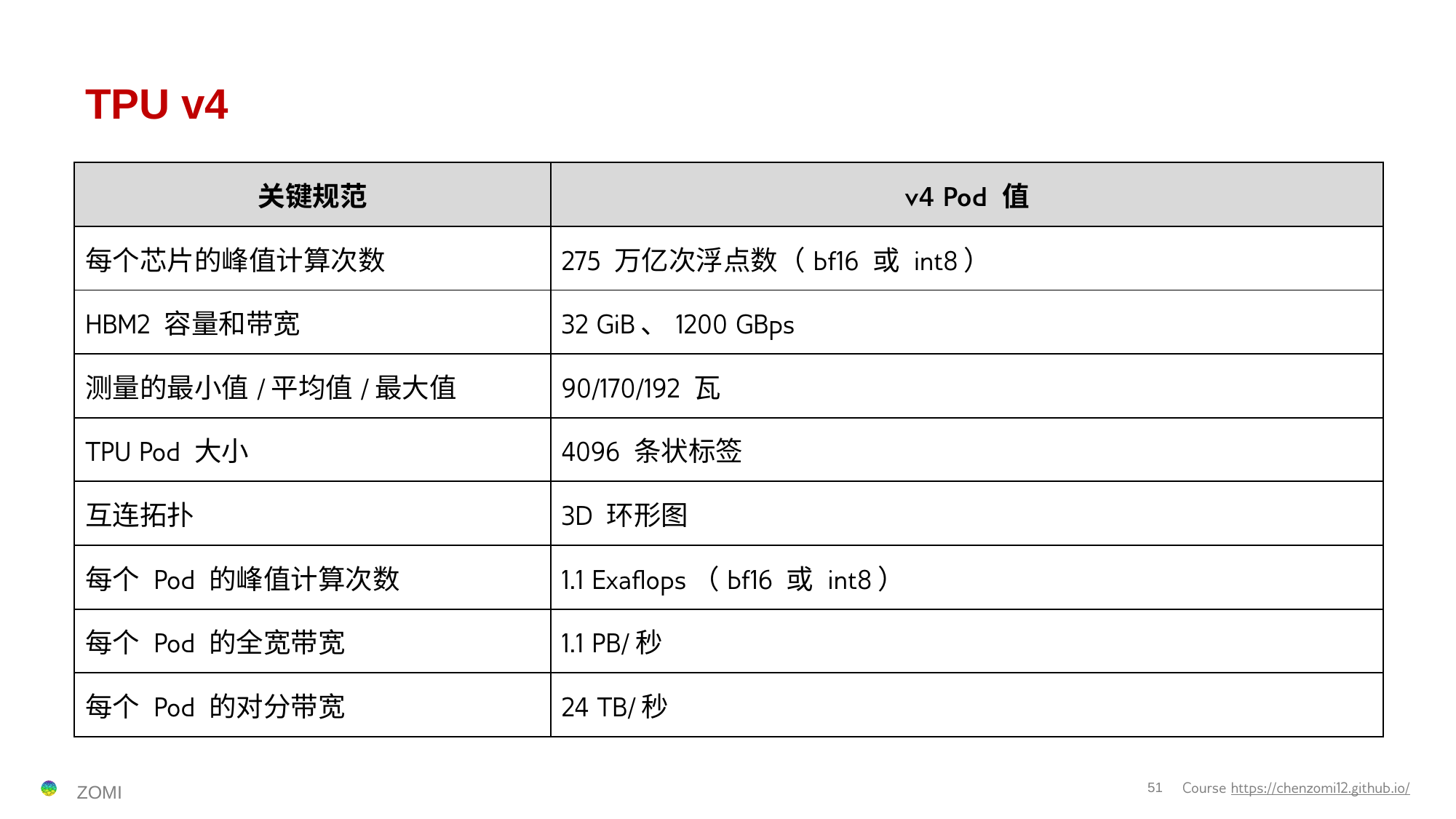

# TPU v4
| 关键规范 | v4 Pod 值 |
| --- | --- |
| 每个芯片的峰值计算次数 | 275 万亿次浮点数（bf16 或 int8） |
| HBM2 容量和带宽 | 32 GiB、1200 GBps |
| 测量的最小值/平均值/最大值 | 90/170/192 瓦 |
| TPU Pod 大小 | 4096 条状标签 |
| 互连拓扑 | 3D 环形图 |
| 每个 Pod 的峰值计算次数 | 1.1 Exaflops（bf16 或 int8） |
| 每个 Pod 的全宽带宽 | 1.1 PB/秒 |
| 每个 Pod 的对分带宽 | 24 TB/秒 |